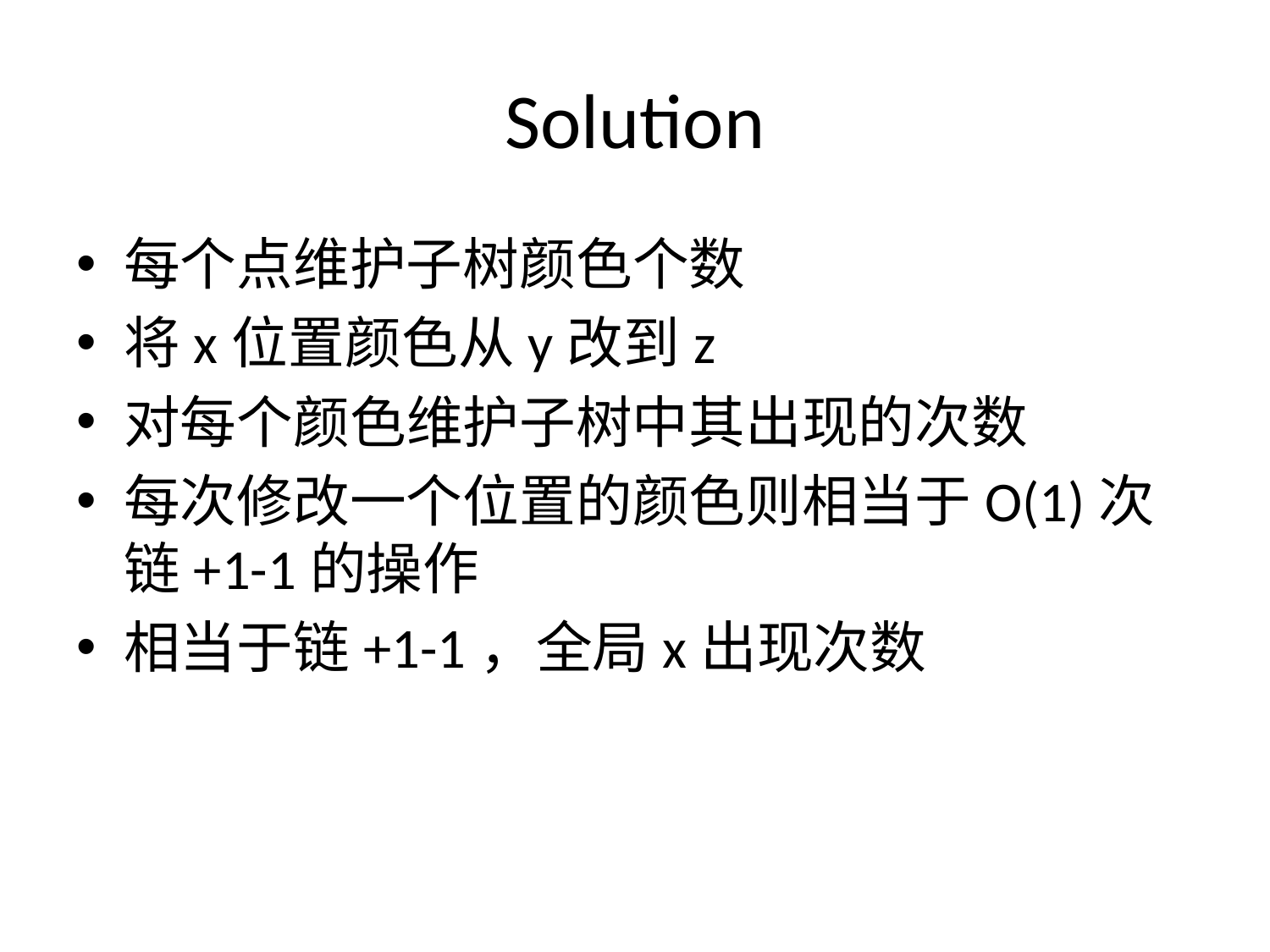

# Solution
每个点维护子树颜色个数
将x位置颜色从y改到z
对每个颜色维护子树中其出现的次数
每次修改一个位置的颜色则相当于O(1)次链+1-1的操作
相当于链+1-1，全局x出现次数